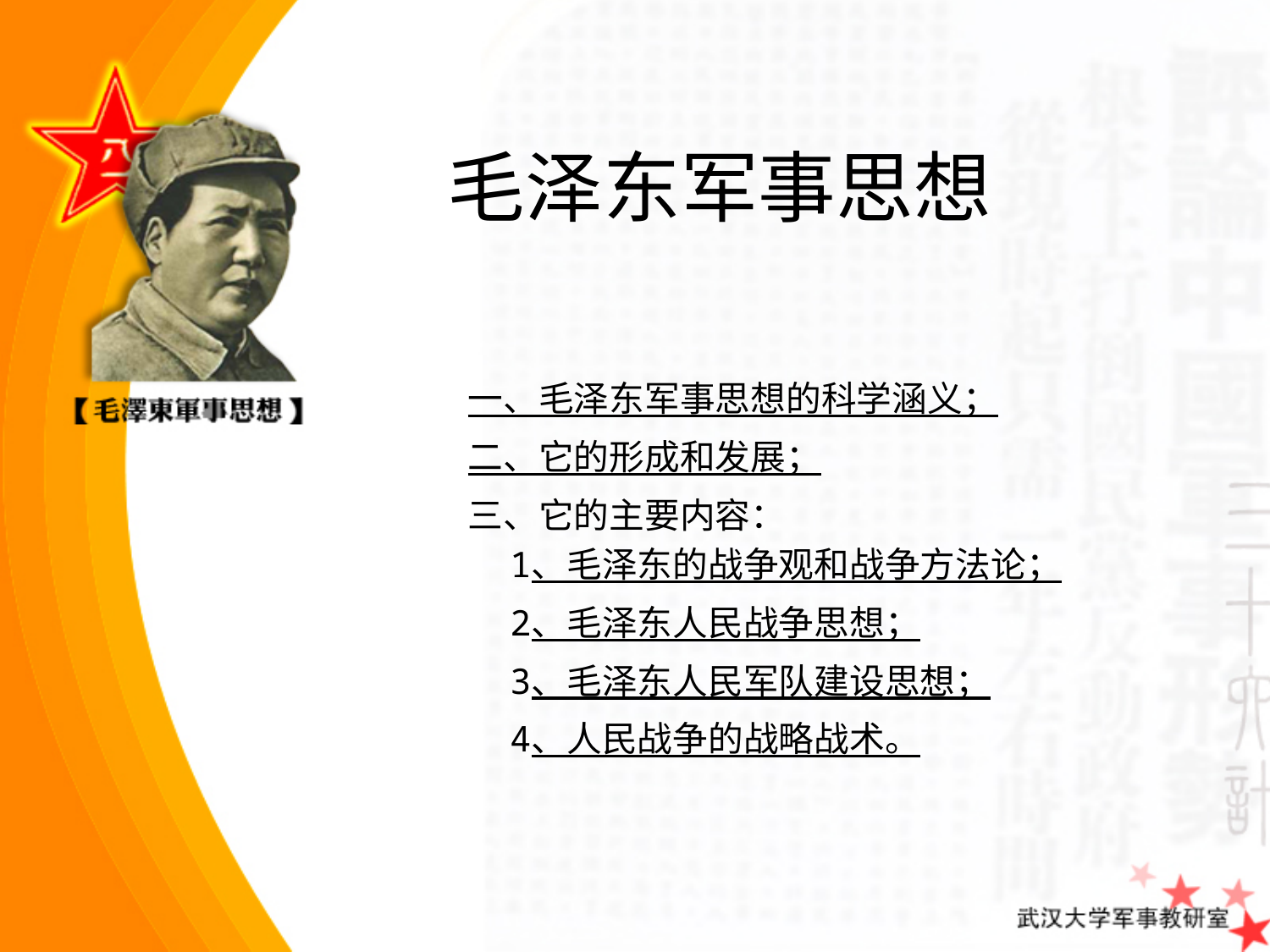

# 毛泽东军事思想
一、毛泽东军事思想的科学涵义；
二、它的形成和发展；
三、它的主要内容：
  1、毛泽东的战争观和战争方法论；
  2、毛泽东人民战争思想；
  3、毛泽东人民军队建设思想；
  4、人民战争的战略战术。